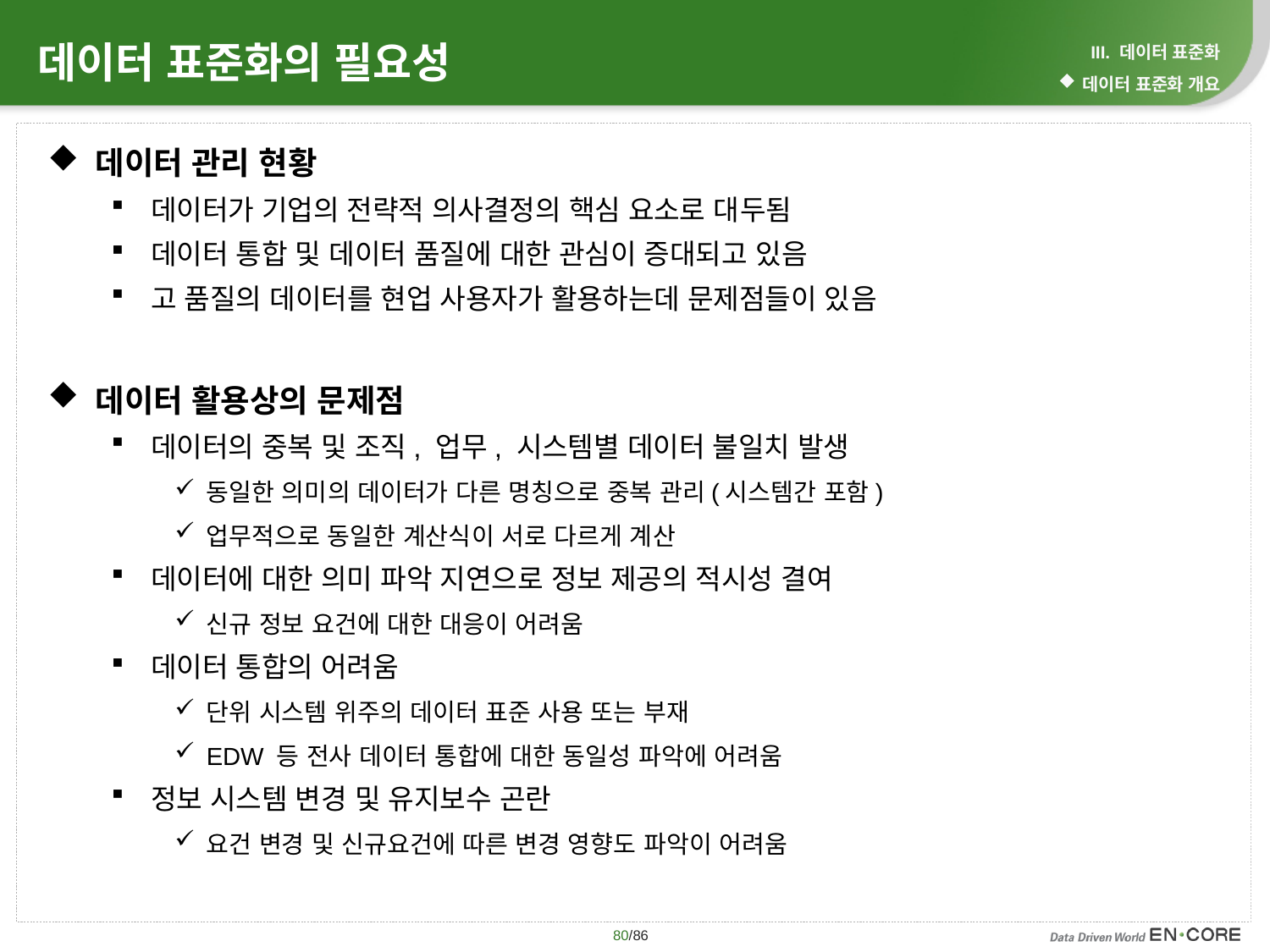

# 데이터 표준화의 필요성
III. 데이터 표준화
데이터 표준화 개요
데이터 관리 현황
데이터가 기업의 전략적 의사결정의 핵심 요소로 대두됨
데이터 통합 및 데이터 품질에 대한 관심이 증대되고 있음
고 품질의 데이터를 현업 사용자가 활용하는데 문제점들이 있음

데이터 활용상의 문제점
데이터의 중복 및 조직, 업무, 시스템별 데이터 불일치 발생
동일한 의미의 데이터가 다른 명칭으로 중복 관리(시스템간 포함)
업무적으로 동일한 계산식이 서로 다르게 계산
데이터에 대한 의미 파악 지연으로 정보 제공의 적시성 결여
신규 정보 요건에 대한 대응이 어려움
데이터 통합의 어려움
단위 시스템 위주의 데이터 표준 사용 또는 부재
EDW 등 전사 데이터 통합에 대한 동일성 파악에 어려움
정보 시스템 변경 및 유지보수 곤란
요건 변경 및 신규요건에 따른 변경 영향도 파악이 어려움